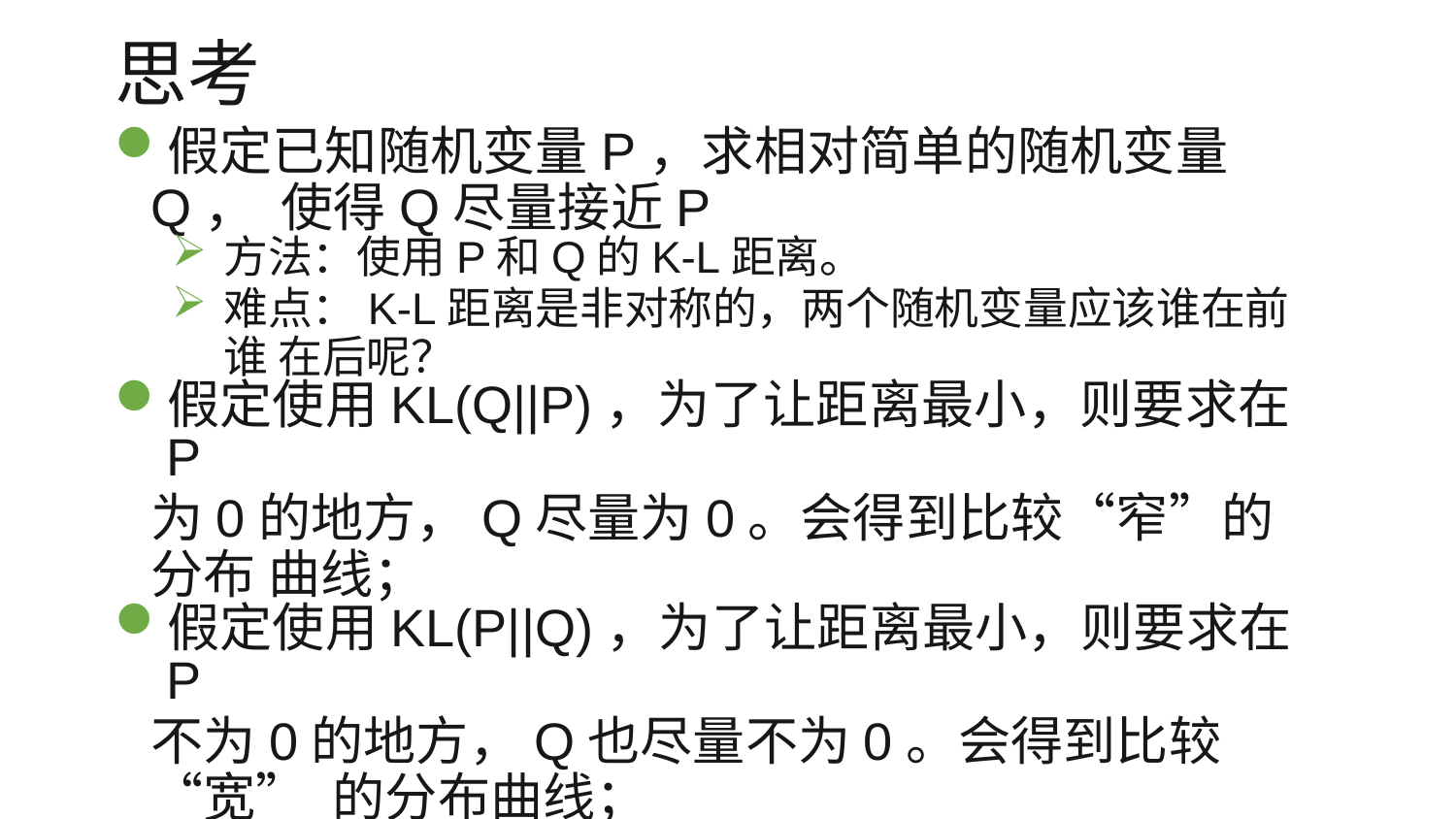

# 思考
假定已知随机变量P，求相对简单的随机变量Q，  使得Q尽量接近P
方法：使用P和Q的K-L距离。
难点：K-L距离是非对称的，两个随机变量应该谁在前谁 在后呢？
假定使用KL(Q||P)，为了让距离最小，则要求在P
为0的地方，Q尽量为0。会得到比较“窄”的分布 曲线；
假定使用KL(P||Q)，为了让距离最小，则要求在P
不为0的地方，Q也尽量不为0。会得到比较“宽”  的分布曲线；